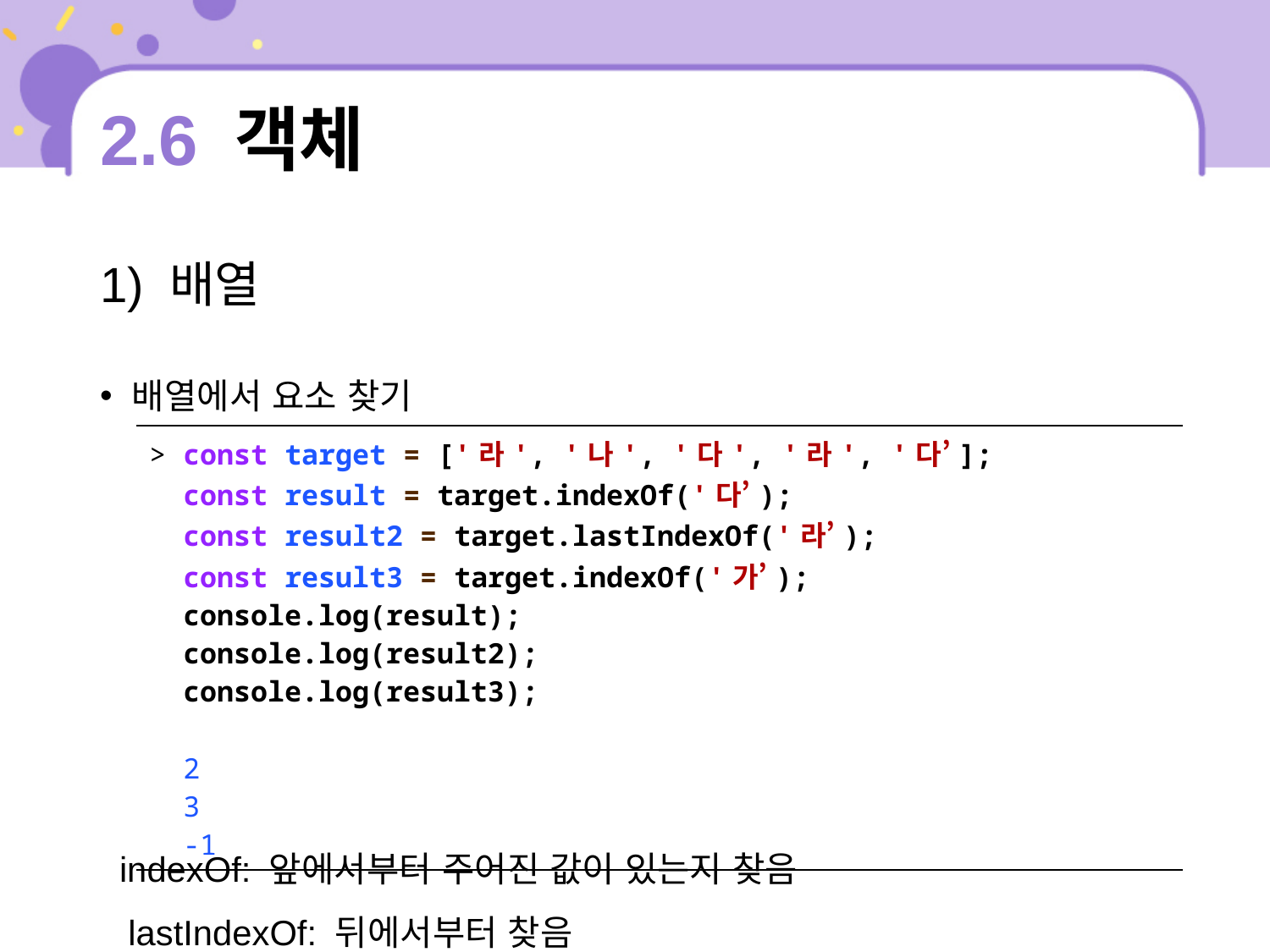

# 2.6 객체
1) 배열
배열에서 요소 찾기
  indexOf: 앞에서부터 주어진 값이 있는지 찾음
  lastIndexOf: 뒤에서부터 찾음
| > const target = ['라', '나', '다', '라', '다’]; const result = target.indexOf('다’); const result2 = target.lastIndexOf('라’); const result3 = target.indexOf('가’); console.log(result); console.log(result2); console.log(result3); 2 3 -1 |
| --- |